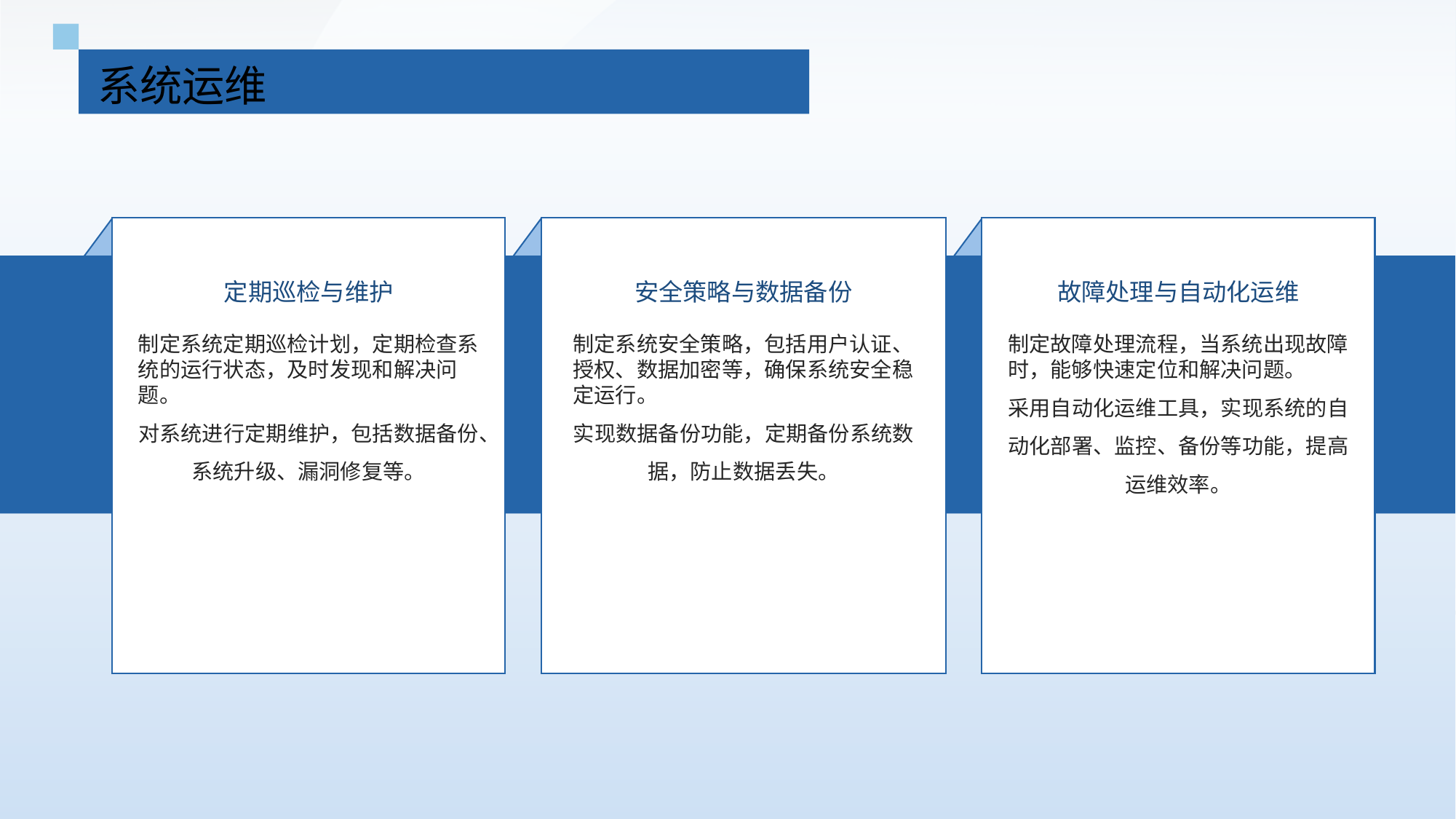

系统运维

定期巡检与维护
安全策略与数据备份
故障处理与自动化运维

制定系统定期巡检计划，定期检查系统的运行状态，及时发现和解决问题。
对系统进行定期维护，包括数据备份、系统升级、漏洞修复等。
制定系统安全策略，包括用户认证、授权、数据加密等，确保系统安全稳定运行。
实现数据备份功能，定期备份系统数据，防止数据丢失。
制定故障处理流程，当系统出现故障时，能够快速定位和解决问题。
采用自动化运维工具，实现系统的自动化部署、监控、备份等功能，提高运维效率。